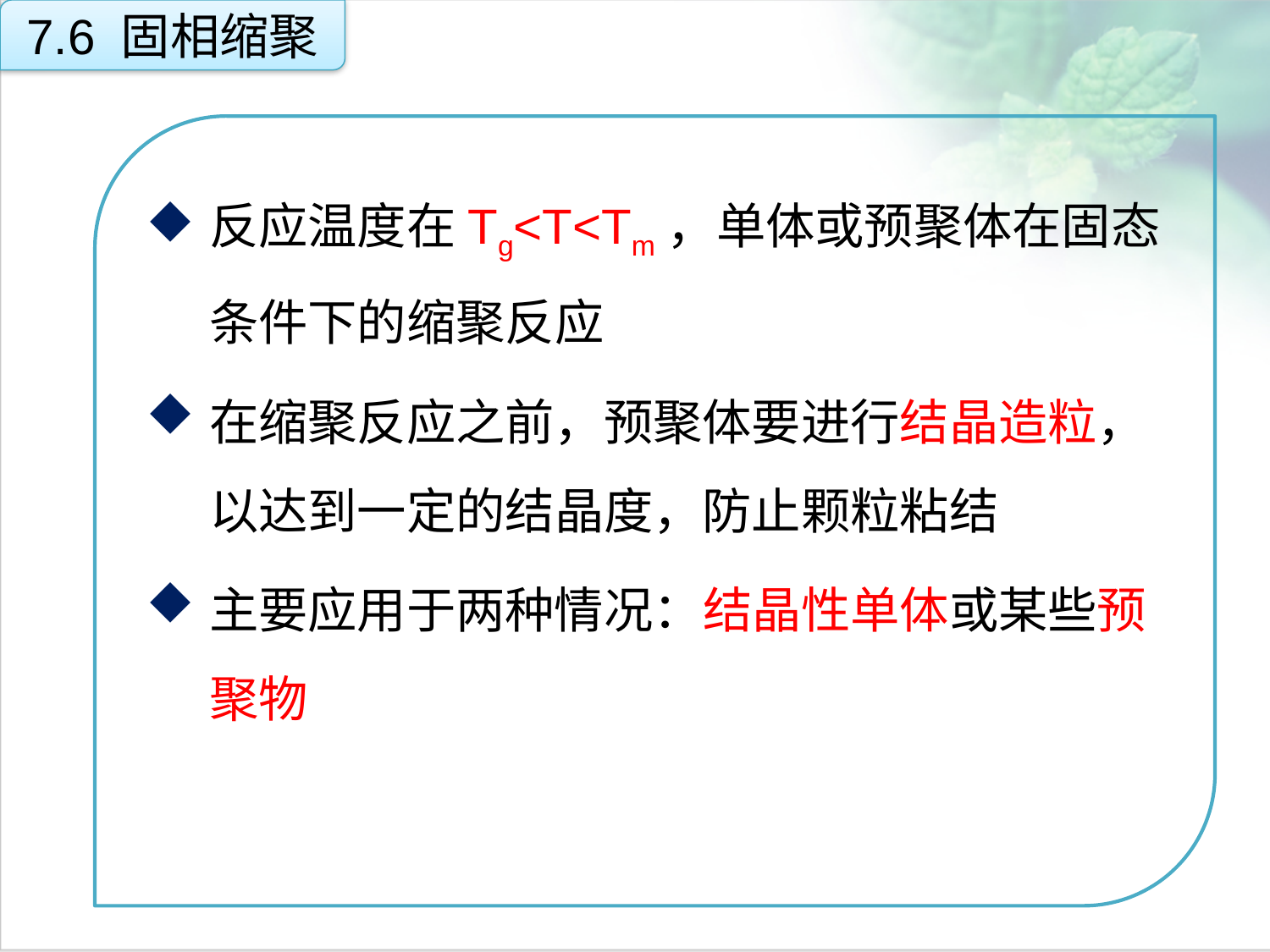

7.6 固相缩聚
反应温度在Tg<T<Tm，单体或预聚体在固态条件下的缩聚反应
在缩聚反应之前，预聚体要进行结晶造粒，以达到一定的结晶度，防止颗粒粘结
主要应用于两种情况：结晶性单体或某些预聚物
点击添加文本
点击添加文本
点击添加文本
点击添加文本